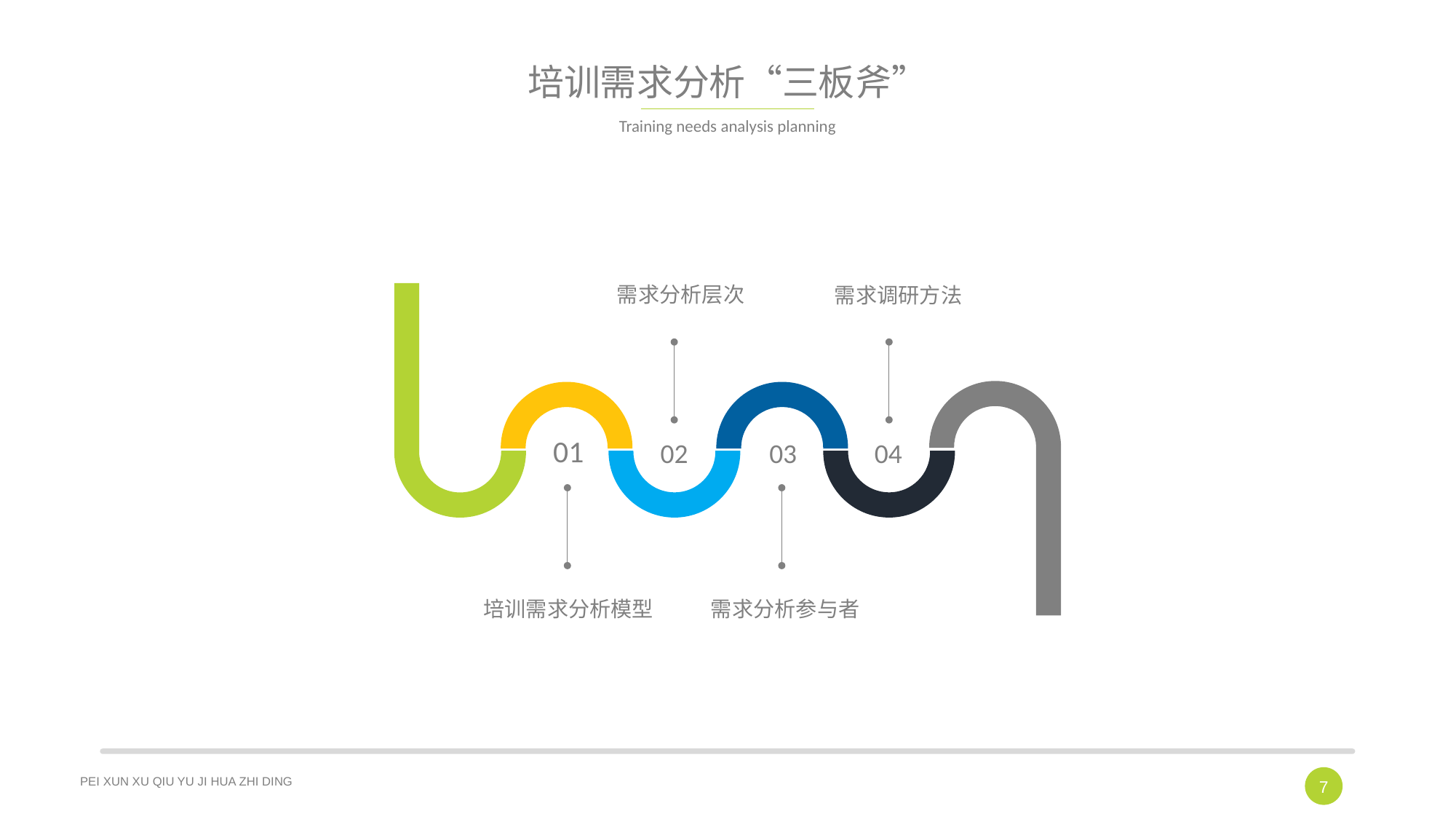

# 培训需求分析“三板斧”
Training needs analysis planning
需求分析层次

需求调研方法

01
02
03
04

培训需求分析模型

需求分析参与者